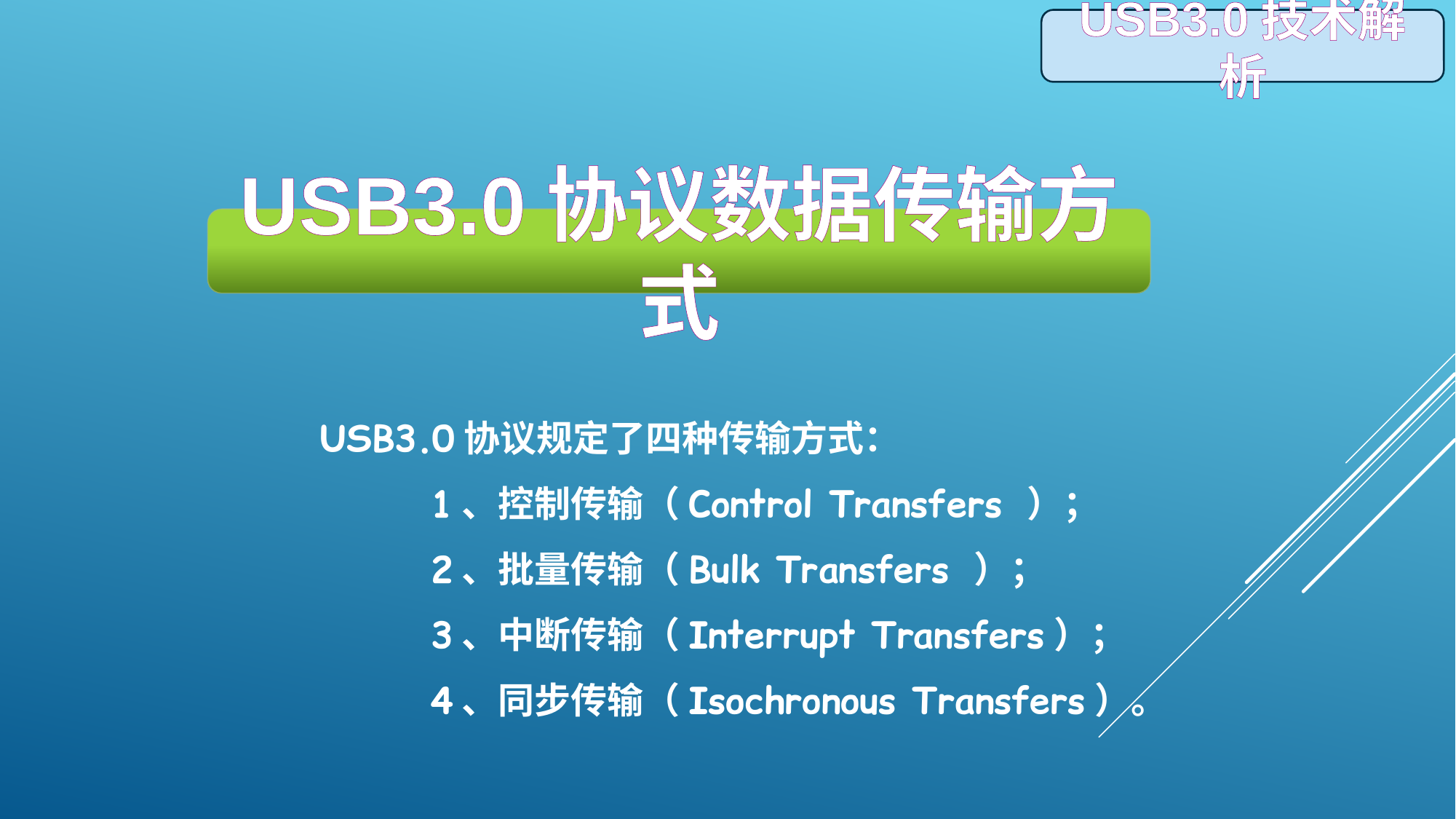

USB3.0技术解析
USB3.0协议数据传输方式
 USB3.0协议规定了四种传输方式：
        1、控制传输（Control Transfers ）；
        2、批量传输（Bulk Transfers ）；
        3、中断传输（Interrupt Transfers）；
        4、同步传输（Isochronous Transfers）。